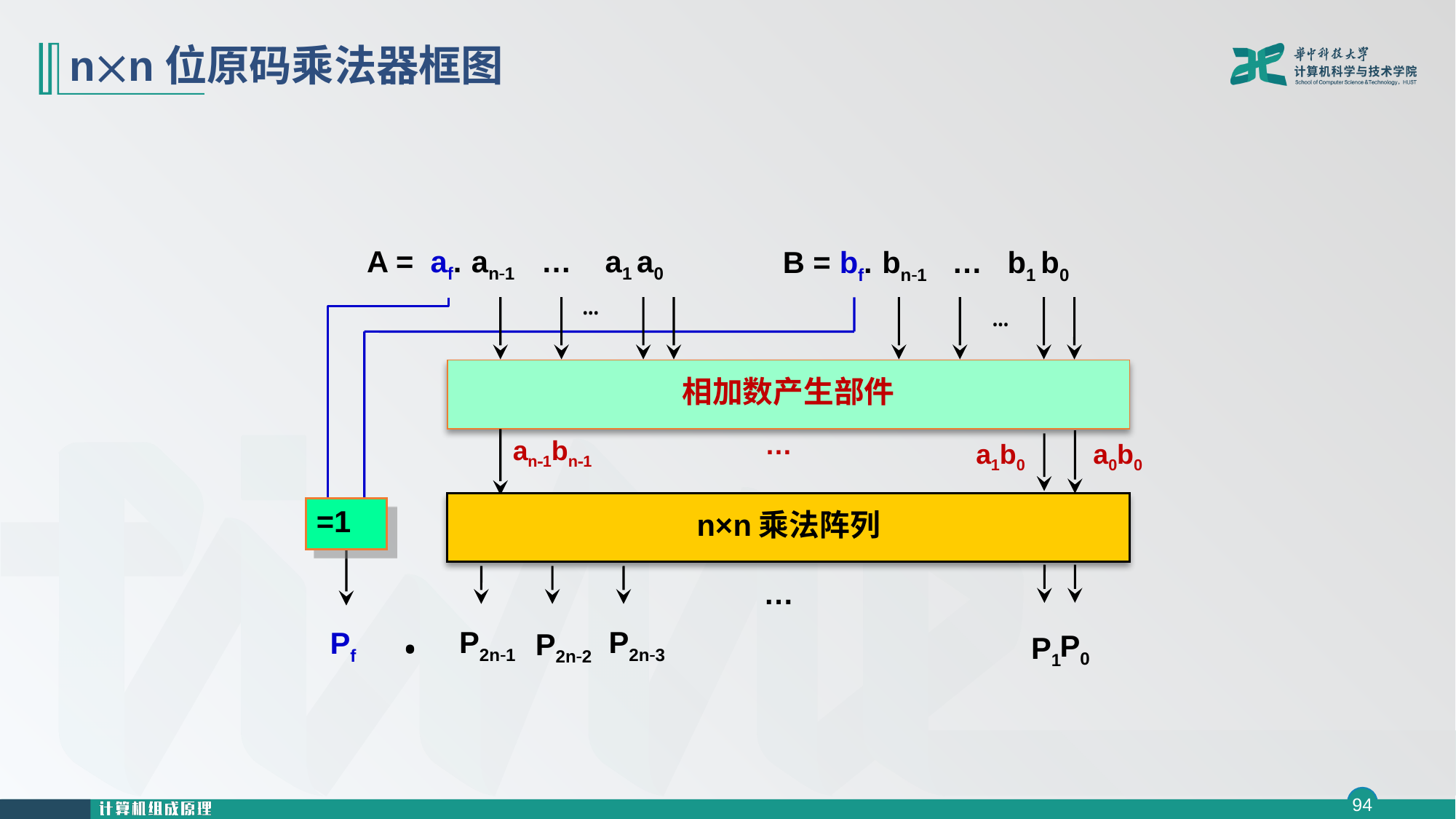

# n×n位原码乘法器框图
A =  af.  an−1    …    a1 a0
B = bf.  bn−1   …   b1 b0
…

…

相加数产生部件

…
an−1bn−1
a1b0
a0b0
=1
n×n乘法阵列

Pf

…
P2n−1
P2n−3
P2n−2
P0
P1
.